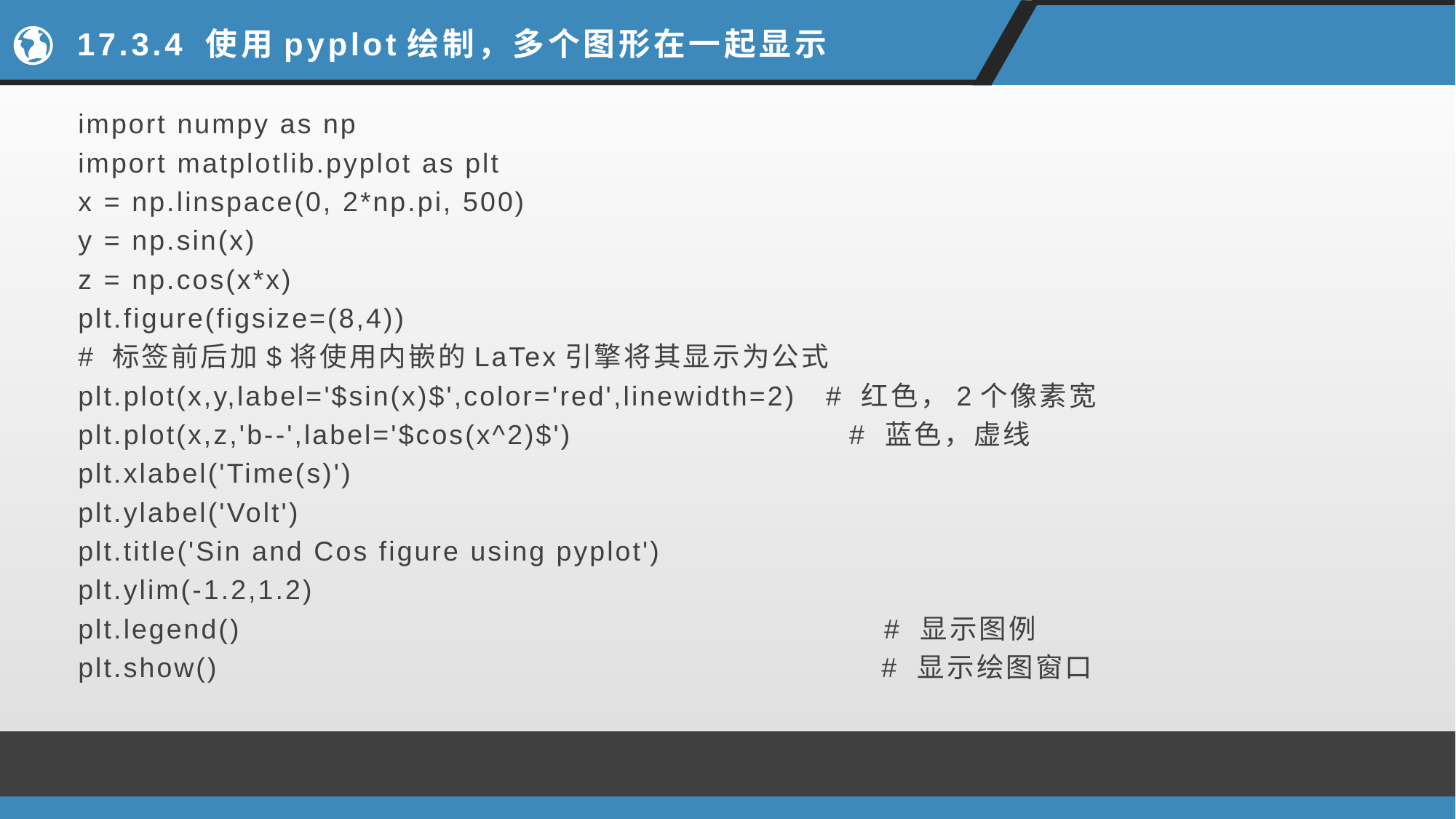

# 17.3.4 使用pyplot绘制，多个图形在一起显示

import numpy as np
import matplotlib.pyplot as plt
x = np.linspace(0, 2*np.pi, 500)
y = np.sin(x)
z = np.cos(x*x)
plt.figure(figsize=(8,4))
# 标签前后加$将使用内嵌的LaTex引擎将其显示为公式
plt.plot(x,y,label='$sin(x)$',color='red',linewidth=2)   # 红色，2个像素宽
plt.plot(x,z,'b--',label='$cos(x^2)$')                            # 蓝色，虚线
plt.xlabel('Time(s)')
plt.ylabel('Volt')
plt.title('Sin and Cos figure using pyplot')
plt.ylim(-1.2,1.2)
plt.legend()                                                                 # 显示图例
plt.show()                                                                   # 显示绘图窗口